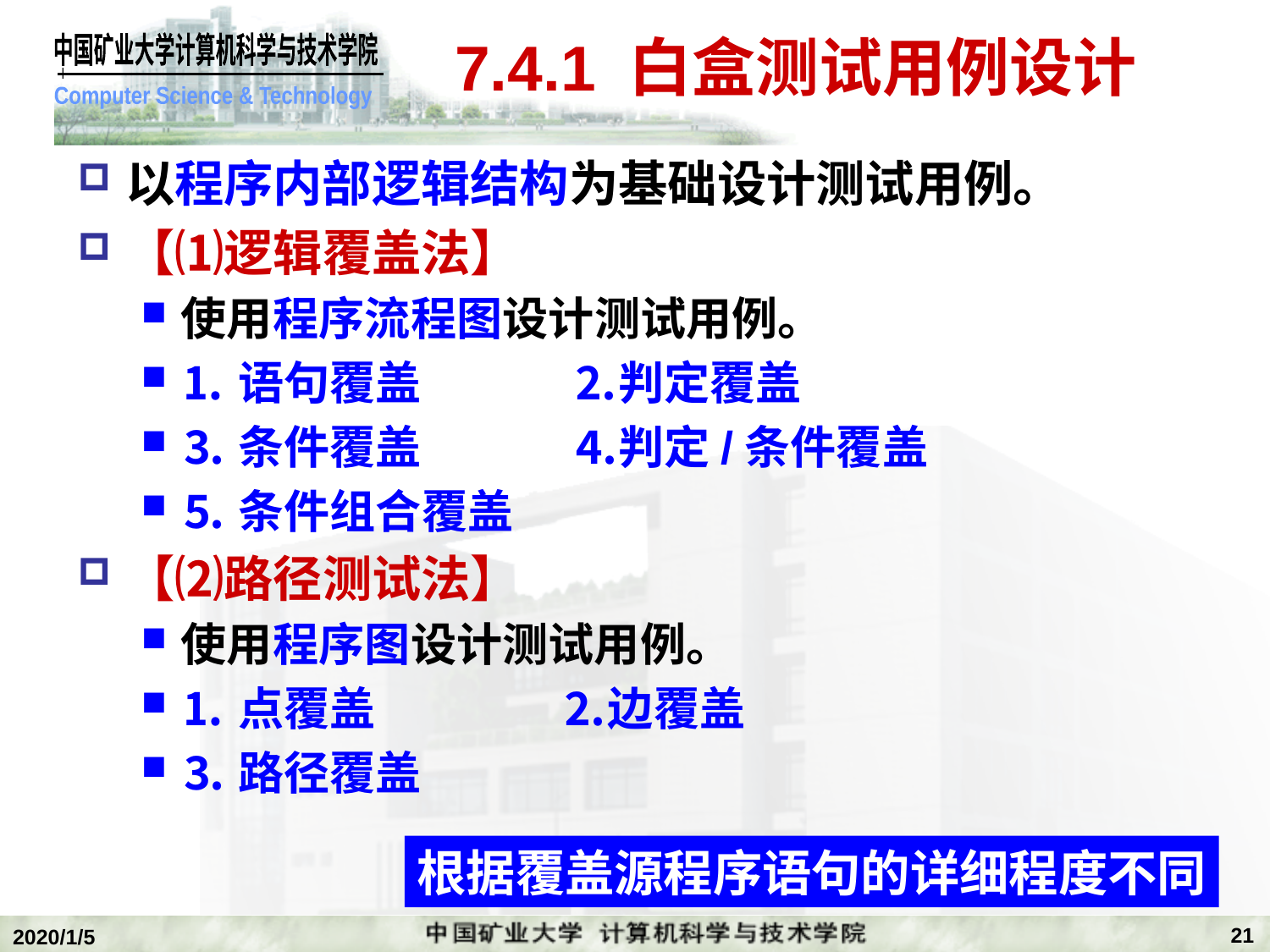

# 7.4.1 白盒测试用例设计
以程序内部逻辑结构为基础设计测试用例。
【⑴逻辑覆盖法】
使用程序流程图设计测试用例。
⒈语句覆盖		 ⒉判定覆盖
⒊条件覆盖		 ⒋判定/条件覆盖
⒌条件组合覆盖
【⑵路径测试法】
使用程序图设计测试用例。
⒈点覆盖		⒉边覆盖
⒊路径覆盖
根据覆盖源程序语句的详细程度不同
21
2020/1/5